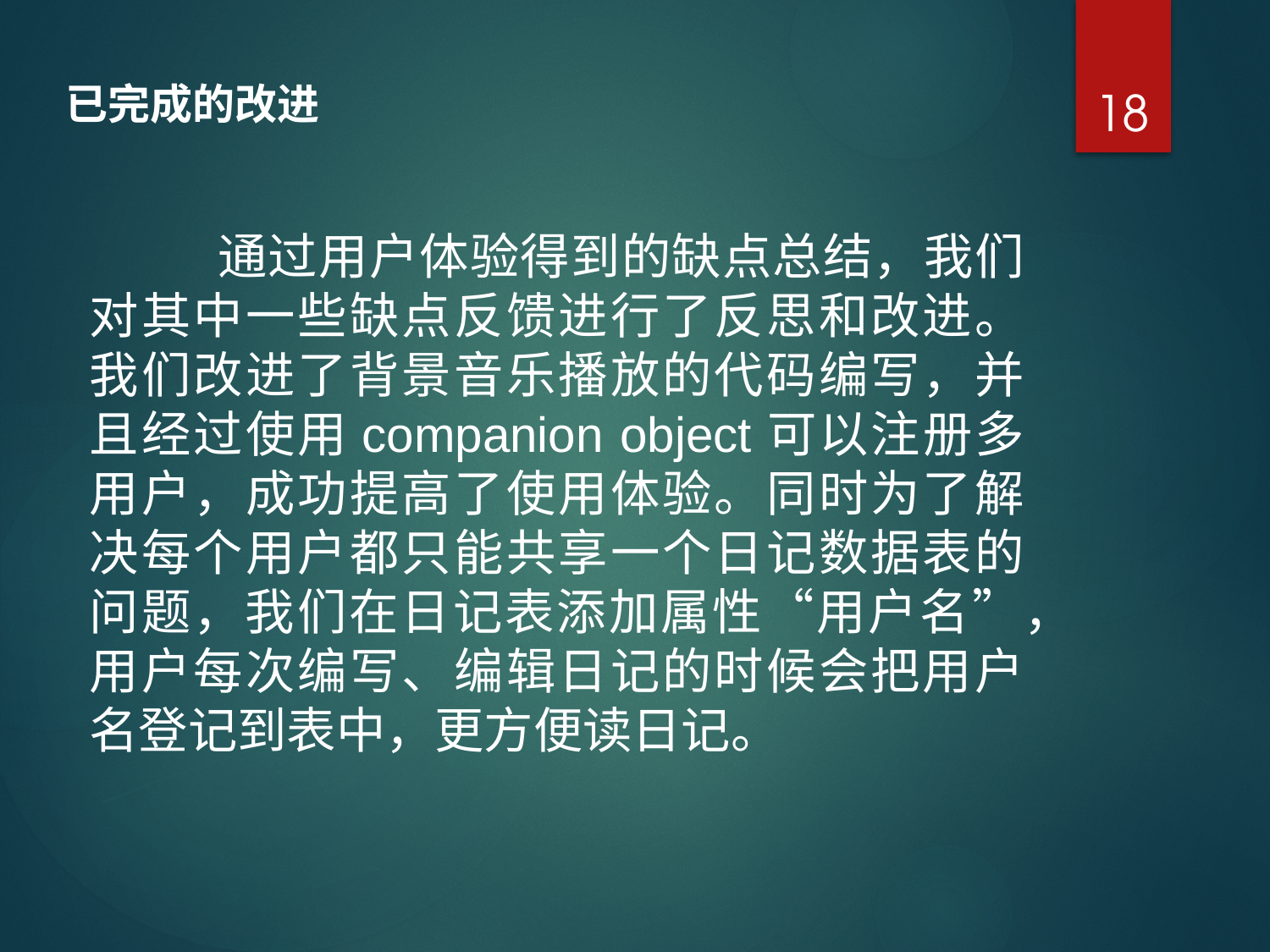

18
已完成的改进
	通过用户体验得到的缺点总结，我们对其中一些缺点反馈进行了反思和改进。我们改进了背景音乐播放的代码编写，并且经过使用companion object可以注册多用户，成功提高了使用体验。同时为了解决每个用户都只能共享一个日记数据表的问题，我们在日记表添加属性“用户名”，用户每次编写、编辑日记的时候会把用户名登记到表中，更方便读日记。